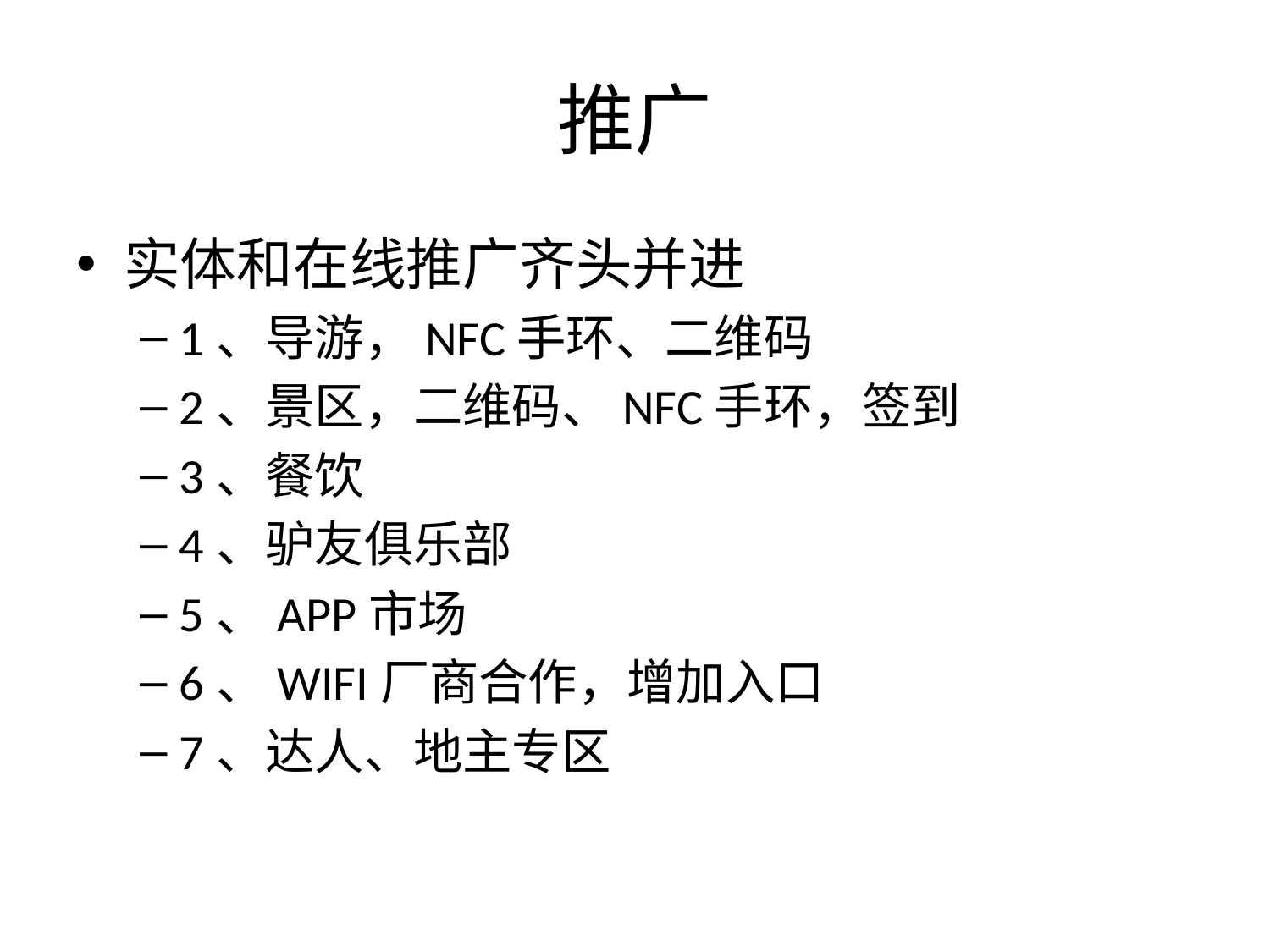

# 推广
实体和在线推广齐头并进
1、导游，NFC手环、二维码
2、景区，二维码、NFC手环，签到
3、餐饮
4、驴友俱乐部
5、APP市场
6、WIFI厂商合作，增加入口
7、达人、地主专区